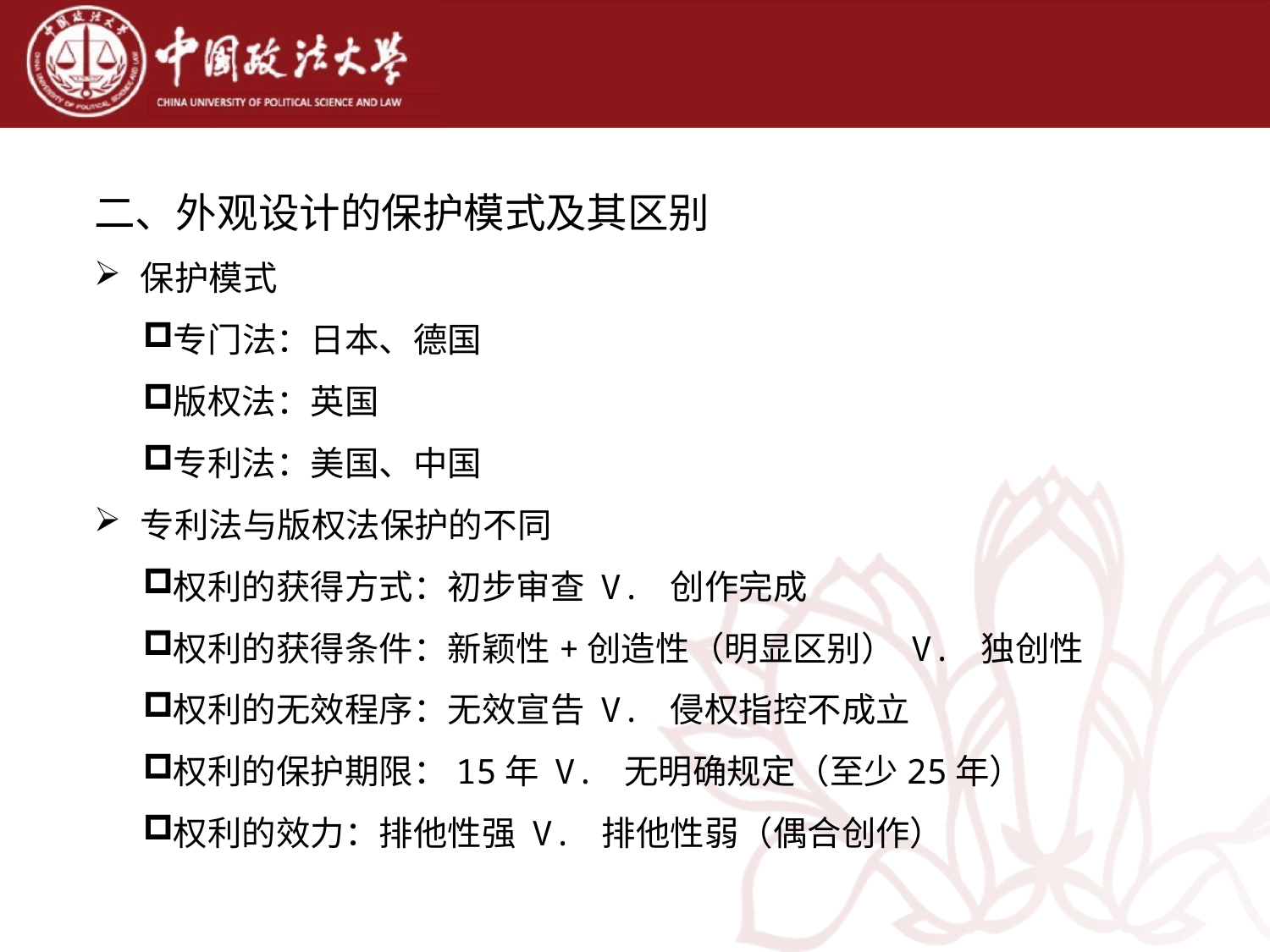

二、外观设计的保护模式及其区别
保护模式
专门法：日本、德国
版权法：英国
专利法：美国、中国
专利法与版权法保护的不同
权利的获得方式：初步审查 V. 创作完成
权利的获得条件：新颖性+创造性（明显区别） V. 独创性
权利的无效程序：无效宣告 V. 侵权指控不成立
权利的保护期限：15年 V. 无明确规定（至少25年）
权利的效力：排他性强 V. 排他性弱（偶合创作）